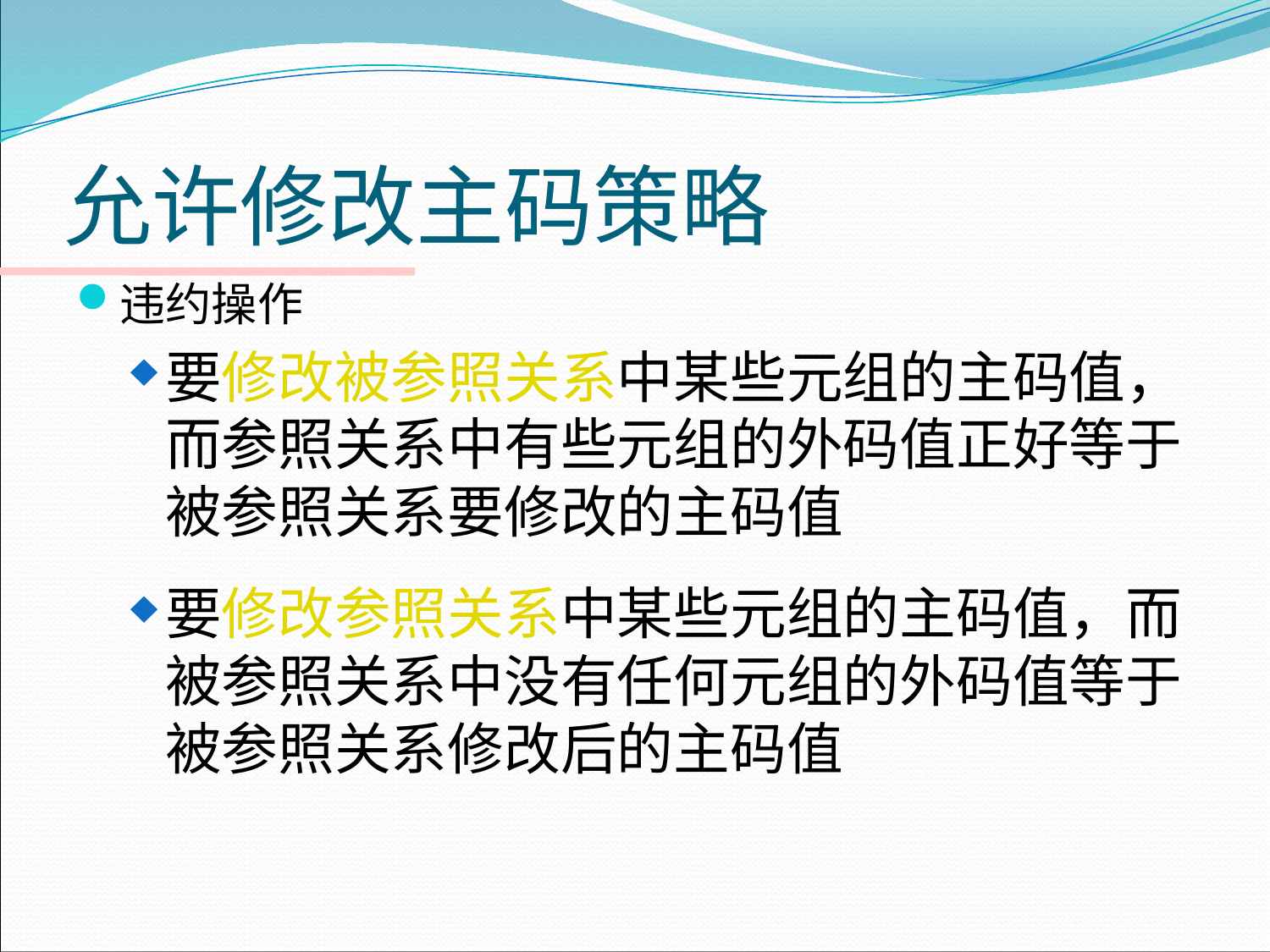

# 允许修改主码策略
违约操作
要修改被参照关系中某些元组的主码值，而参照关系中有些元组的外码值正好等于被参照关系要修改的主码值
要修改参照关系中某些元组的主码值，而被参照关系中没有任何元组的外码值等于被参照关系修改后的主码值

508